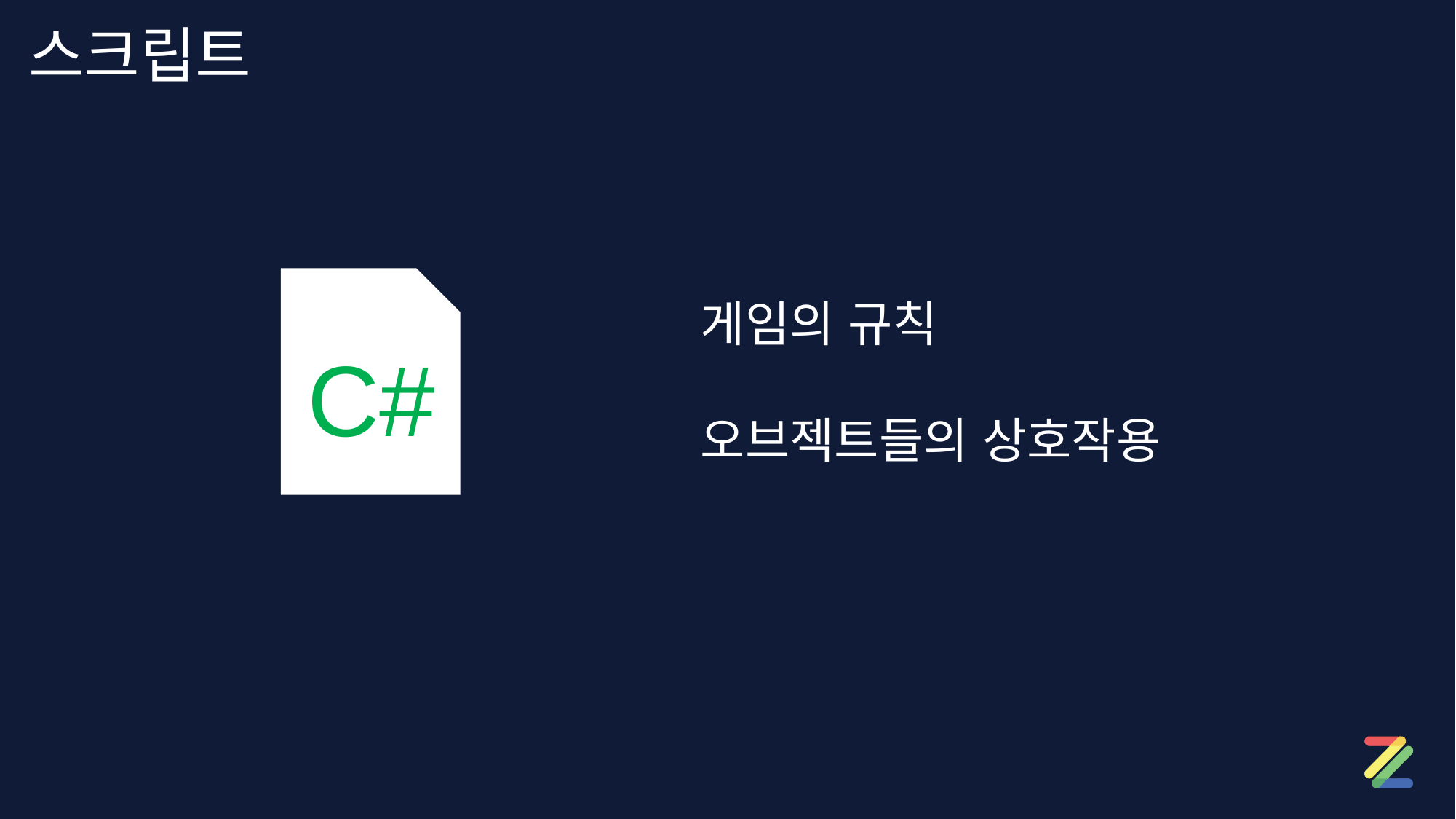

# 스크립트

C#
게임의 규칙

오브젝트들의 상호작용